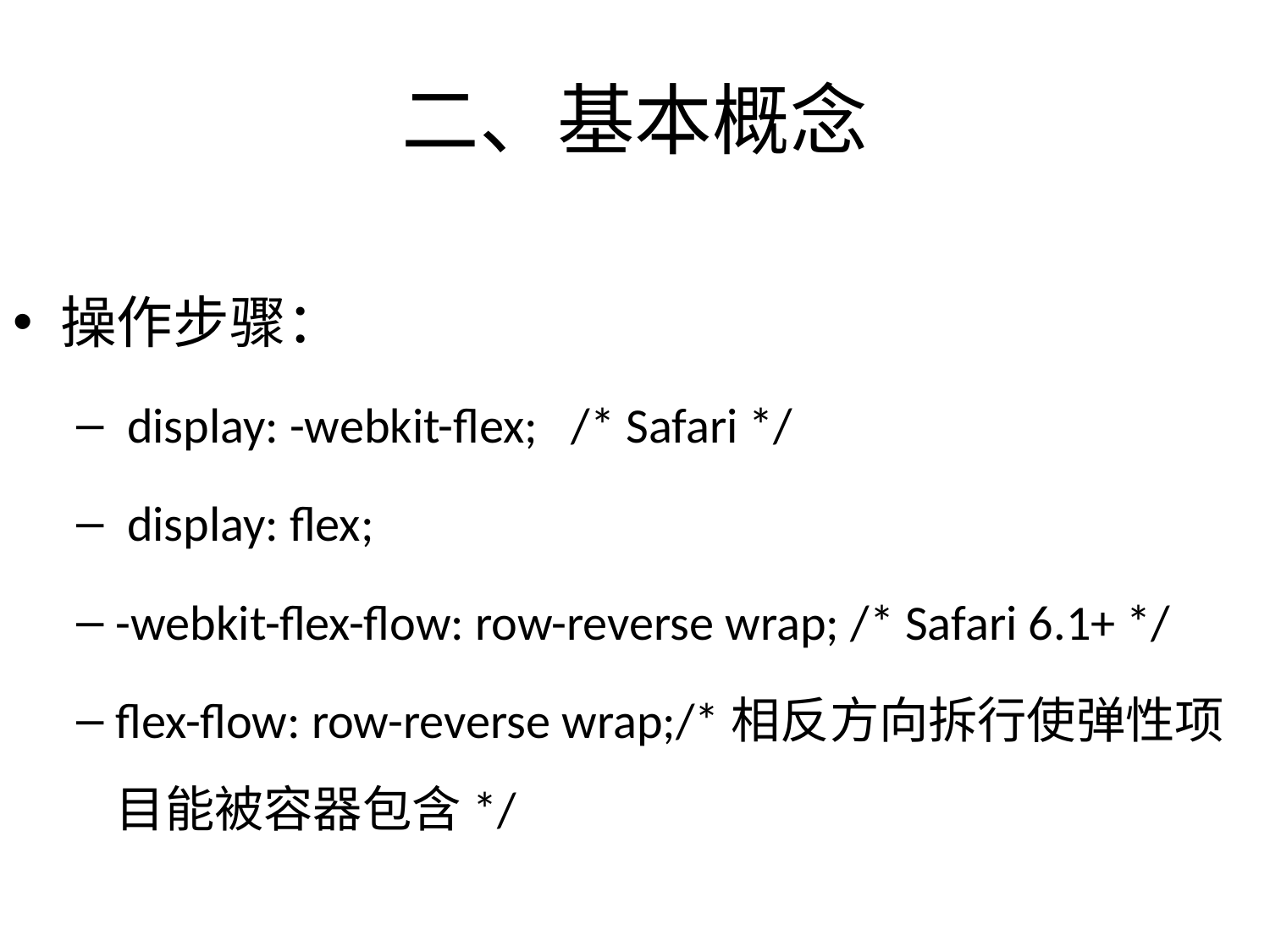

# 二、基本概念
操作步骤：
 display: -webkit-flex;   /* Safari */
 display: flex;
-webkit-flex-flow: row-reverse wrap; /* Safari 6.1+ */
flex-flow: row-reverse wrap;/*相反方向拆行使弹性项目能被容器包含*/